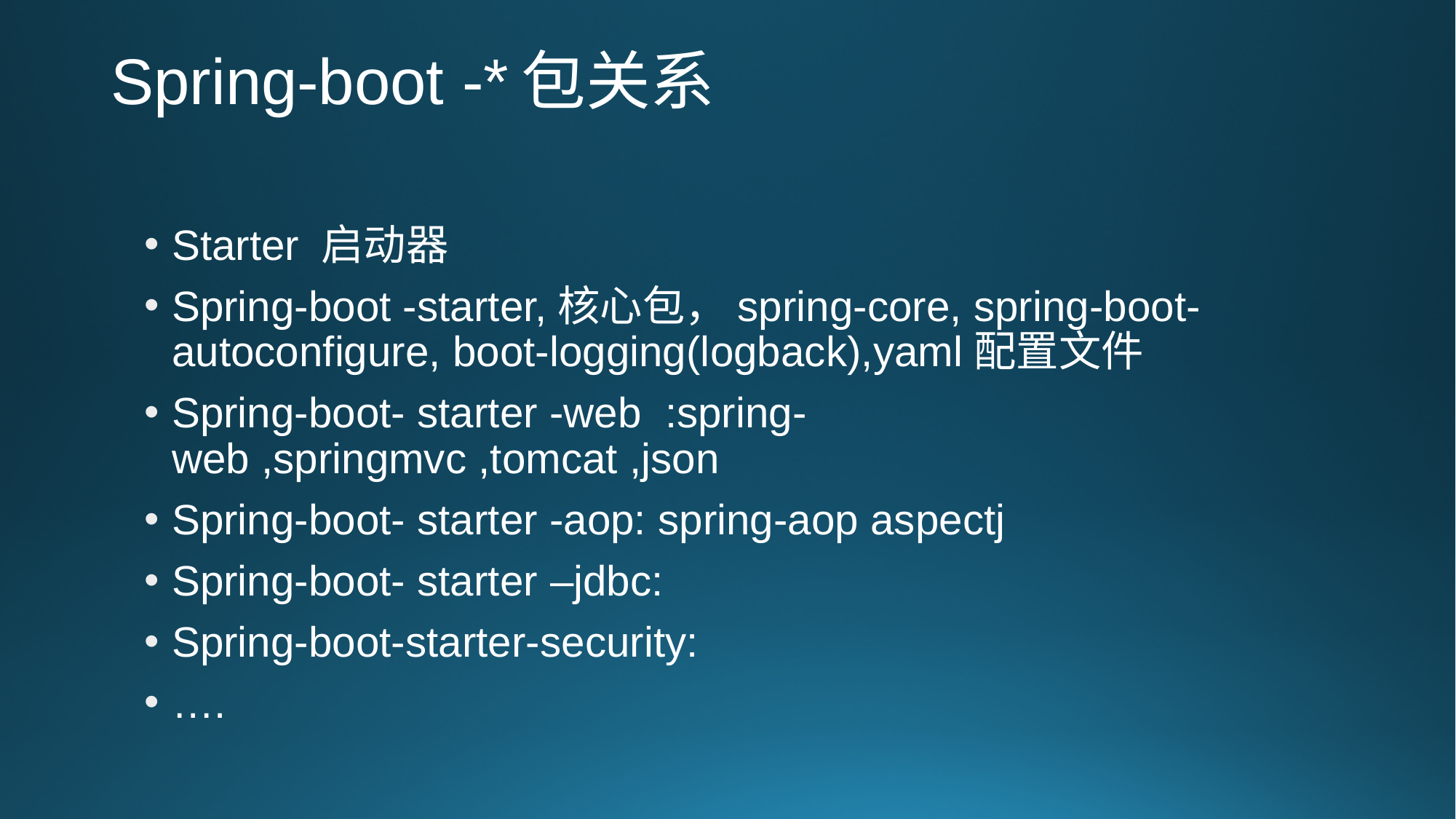

# Spring-boot -*包关系
Starter 启动器
Spring-boot -starter,核心包，spring-core, spring-boot-autoconfigure, boot-logging(logback),yaml配置文件
Spring-boot- starter -web  :spring-web ,springmvc ,tomcat ,json
Spring-boot- starter -aop: spring-aop aspectj
Spring-boot- starter –jdbc:
Spring-boot-starter-security:
….